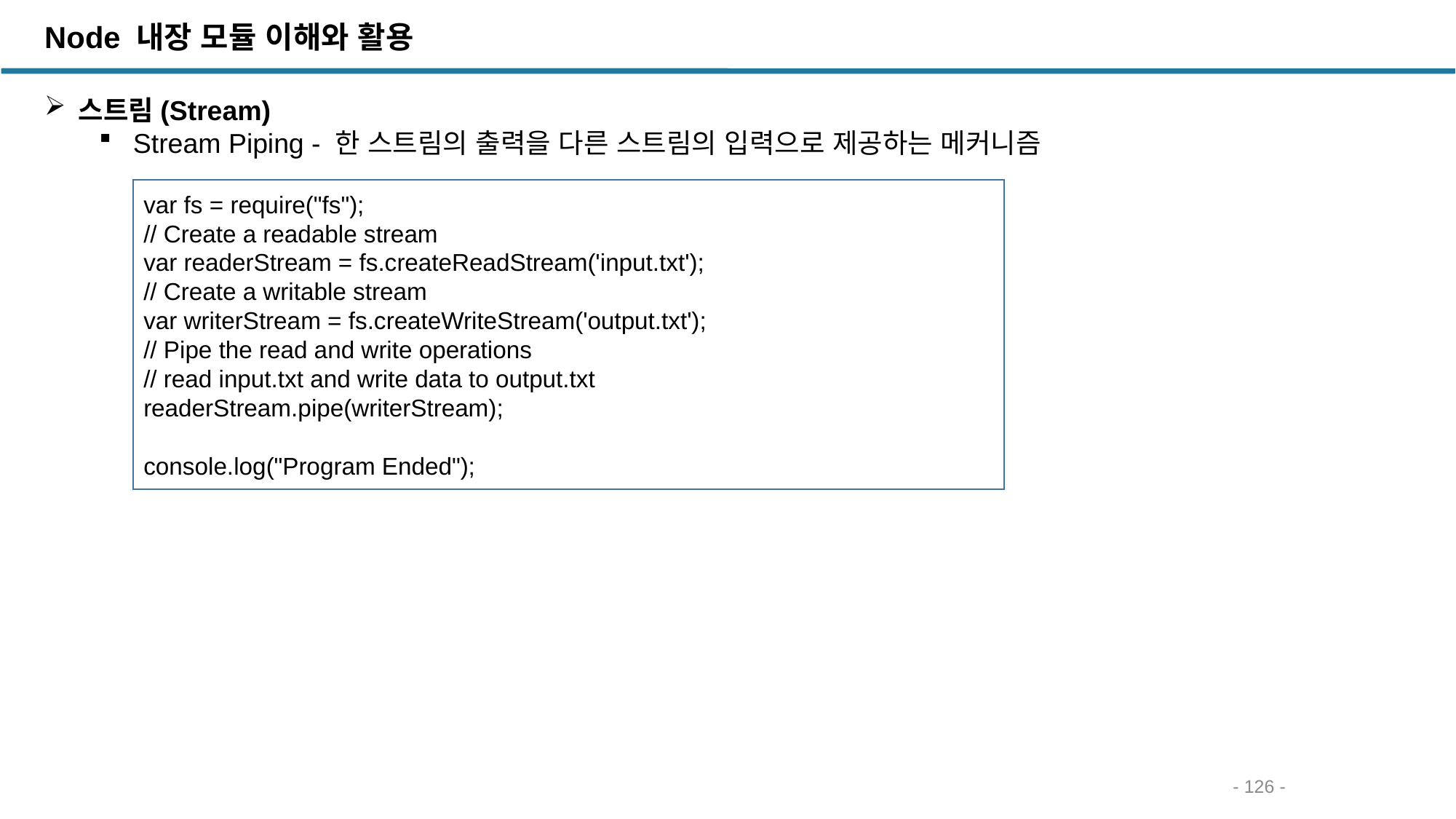

Node 내장 모듈 이해와 활용
스트림(Stream)
Stream Piping - 한 스트림의 출력을 다른 스트림의 입력으로 제공하는 메커니즘
var fs = require("fs");
// Create a readable stream
var readerStream = fs.createReadStream('input.txt');
// Create a writable stream
var writerStream = fs.createWriteStream('output.txt');
// Pipe the read and write operations
// read input.txt and write data to output.txt
readerStream.pipe(writerStream);

console.log("Program Ended");
- 126 -